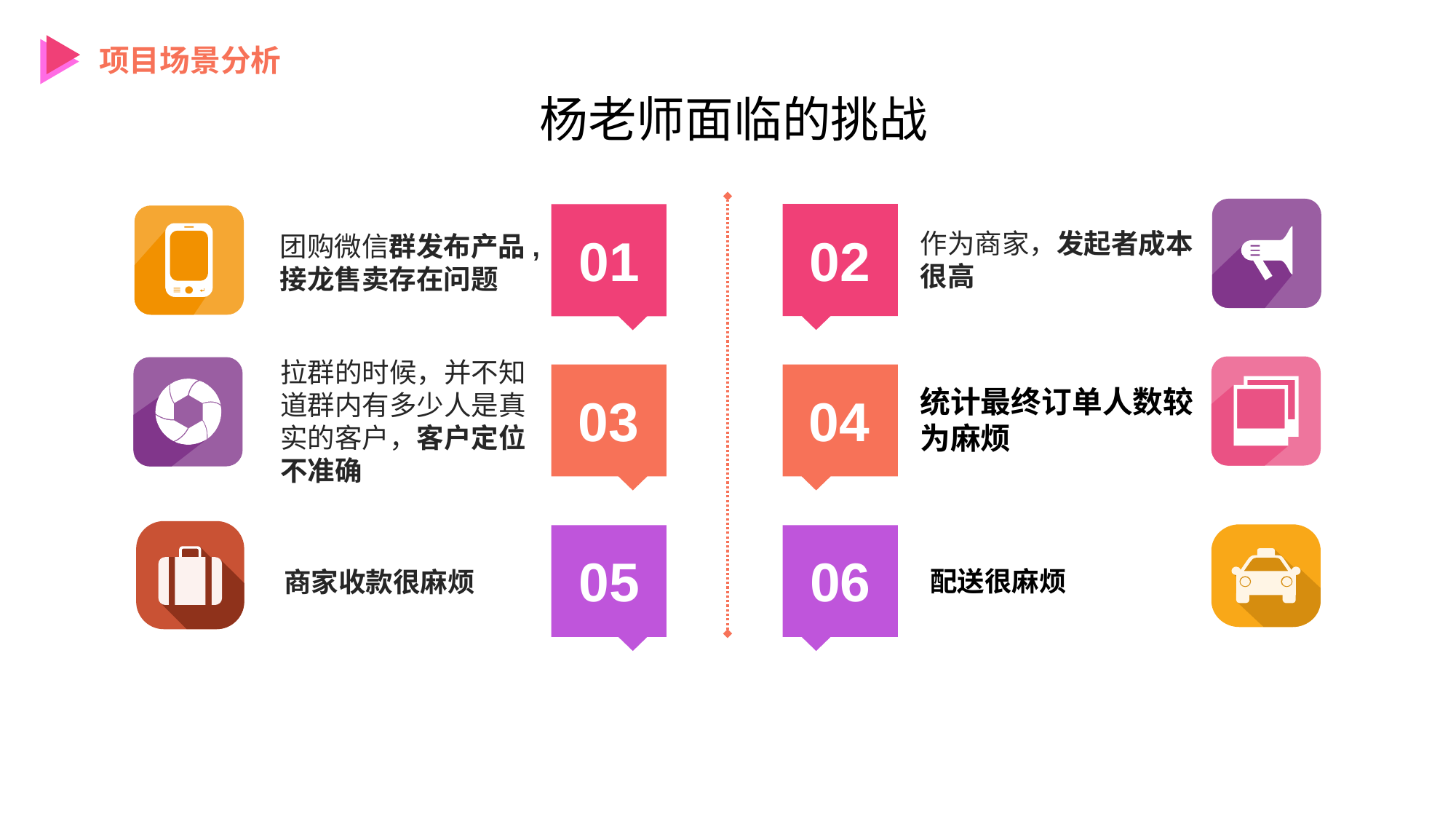

项目场景分析
杨老师面临的挑战

01
02
作为商家，发起者成本很高
团购微信群发布产品,接龙售卖存在问题
拉群的时候，并不知道群内有多少人是真实的客户，客户定位不准确

统计最终订单人数较为麻烦
03
04

05
06
配送很麻烦
商家收款很麻烦